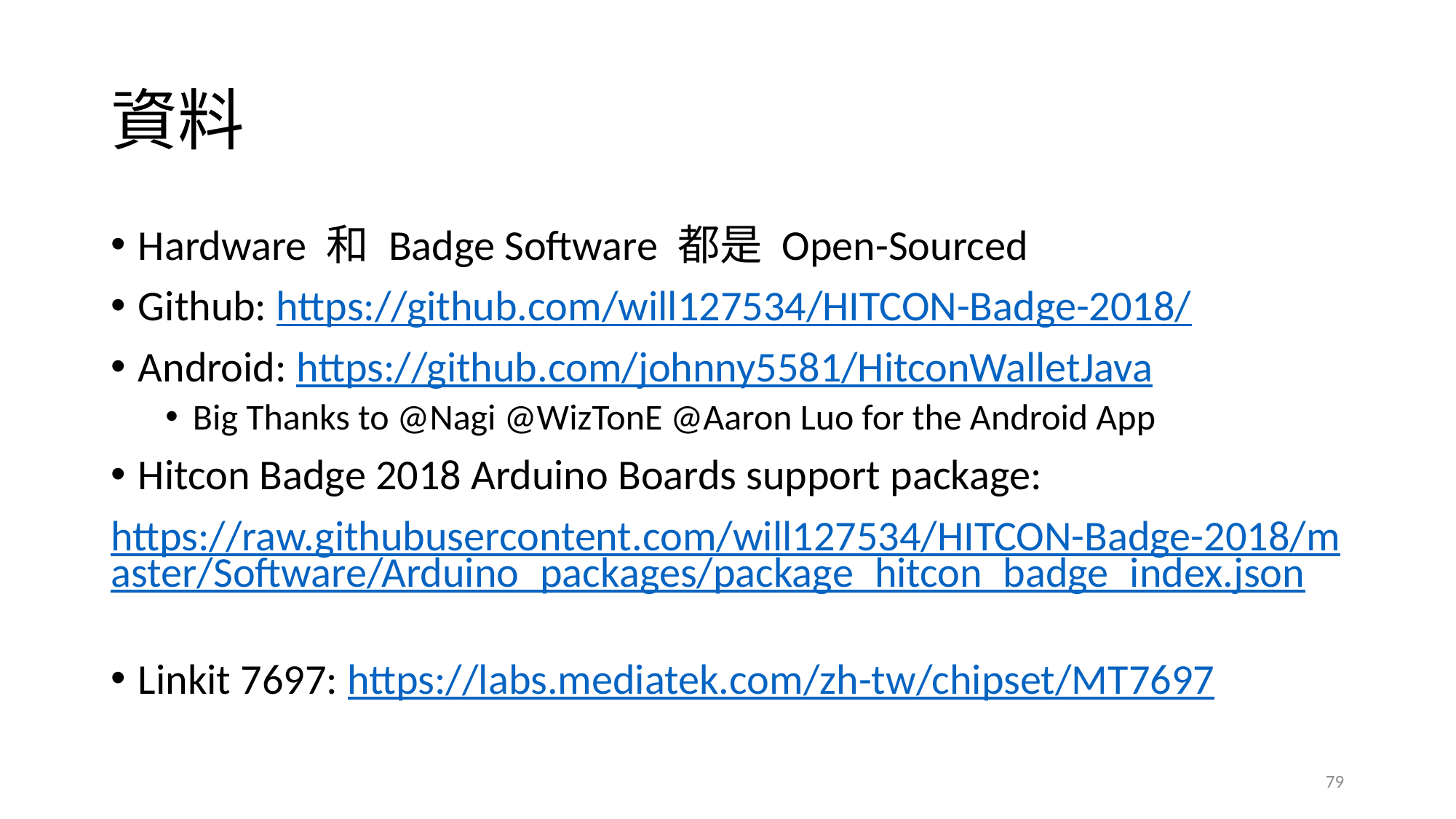

# 資料
Hardware 和 Badge Software 都是 Open-Sourced
Github: https://github.com/will127534/HITCON-Badge-2018/
Android: https://github.com/johnny5581/HitconWalletJava
Big Thanks to @Nagi @WizTonE @Aaron Luo for the Android App
Hitcon Badge 2018 Arduino Boards support package:
https://raw.githubusercontent.com/will127534/HITCON-Badge-2018/master/Software/Arduino_packages/package_hitcon_badge_index.json
Linkit 7697: https://labs.mediatek.com/zh-tw/chipset/MT7697

79